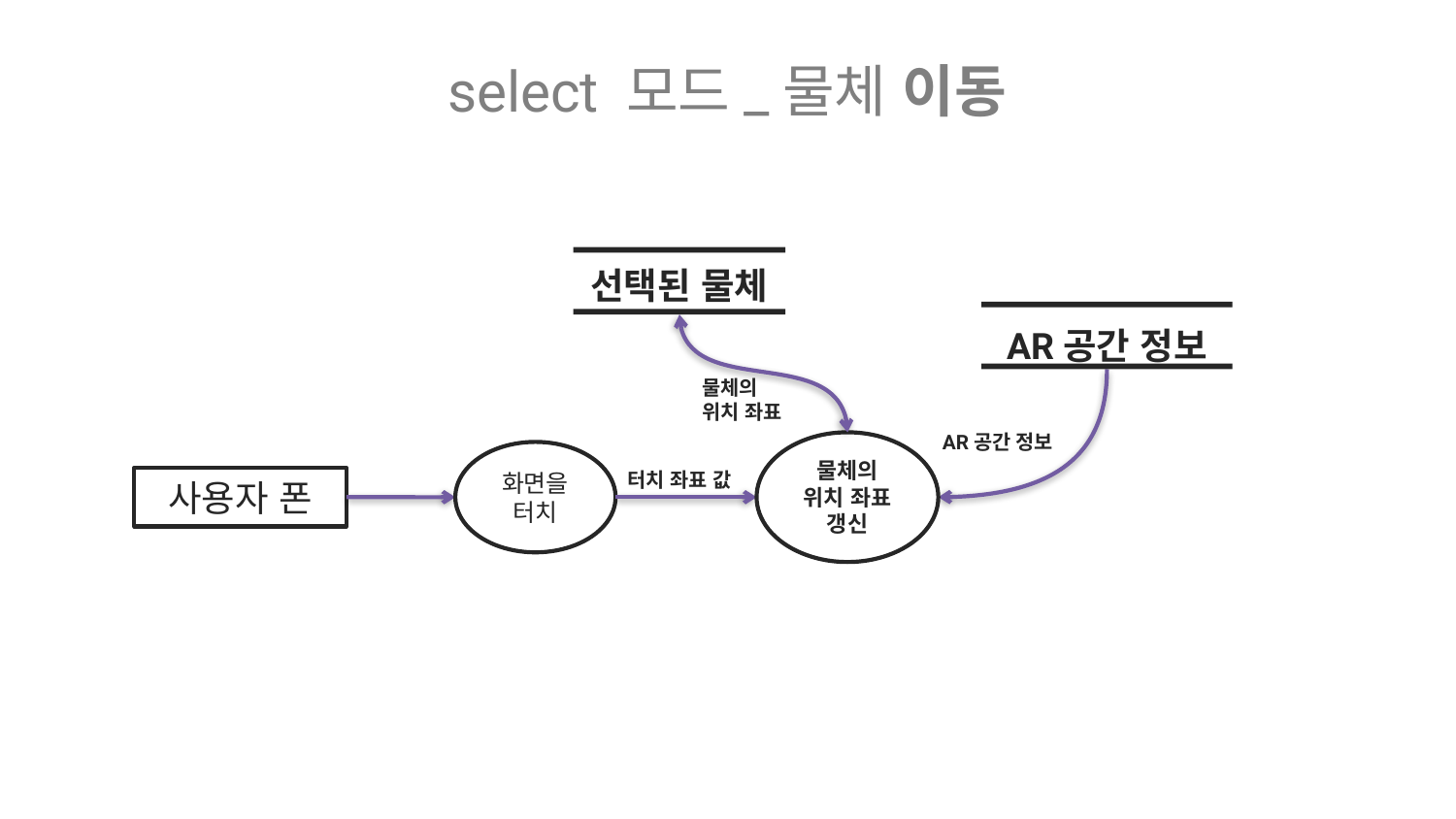

select 모드_물체 이동
선택된 물체

AR공간 정보

물체의
위치 좌표
AR공간 정보
물체의 위치 좌표 갱신
화면을 터치
터치 좌표 값
사용자 폰